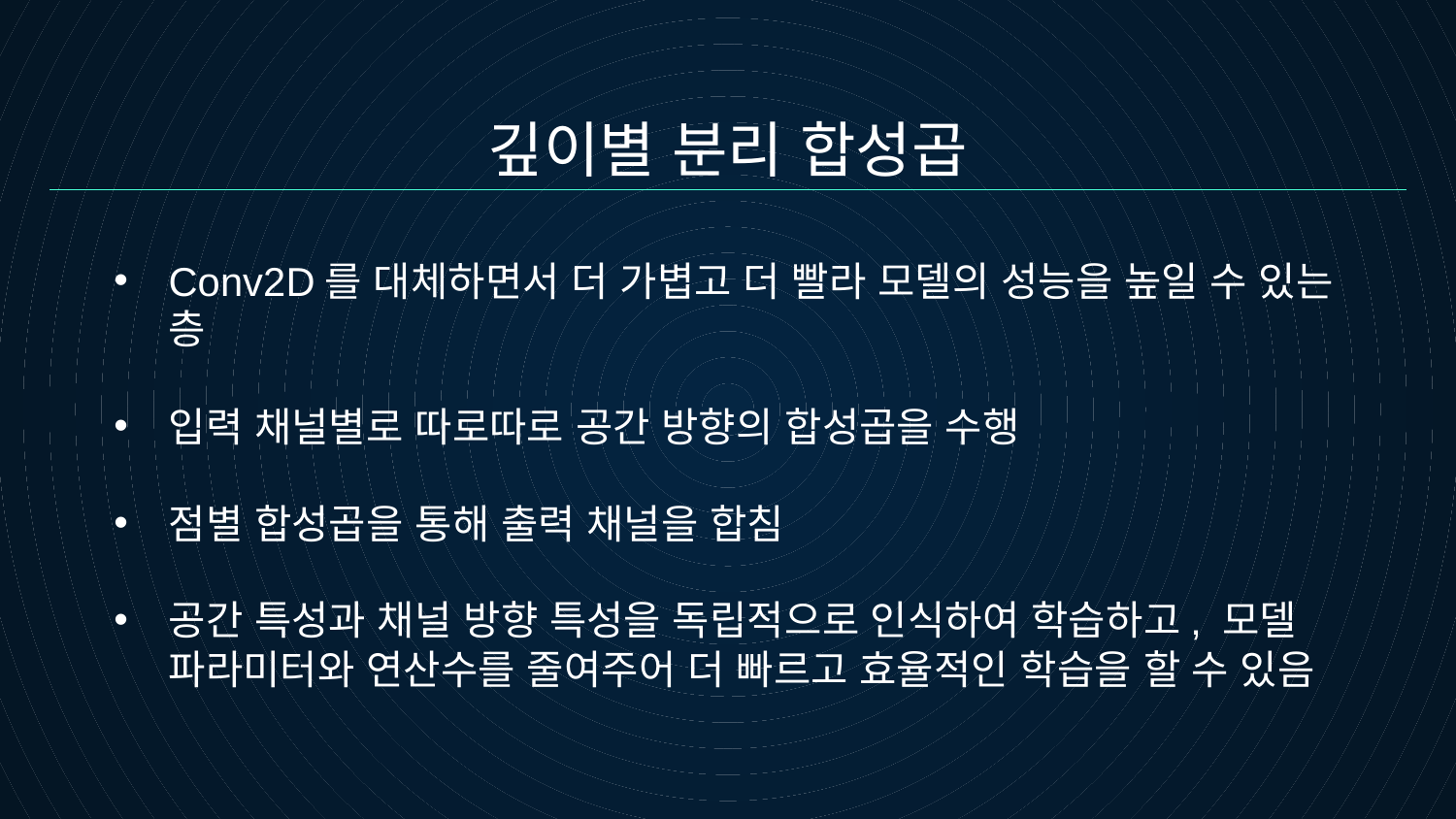

# 깊이별 분리 합성곱
Conv2D를 대체하면서 더 가볍고 더 빨라 모델의 성능을 높일 수 있는 층

입력 채널별로 따로따로 공간 방향의 합성곱을 수행

점별 합성곱을 통해 출력 채널을 합침

공간 특성과 채널 방향 특성을 독립적으로 인식하여 학습하고, 모델 파라미터와 연산수를 줄여주어 더 빠르고 효율적인 학습을 할 수 있음